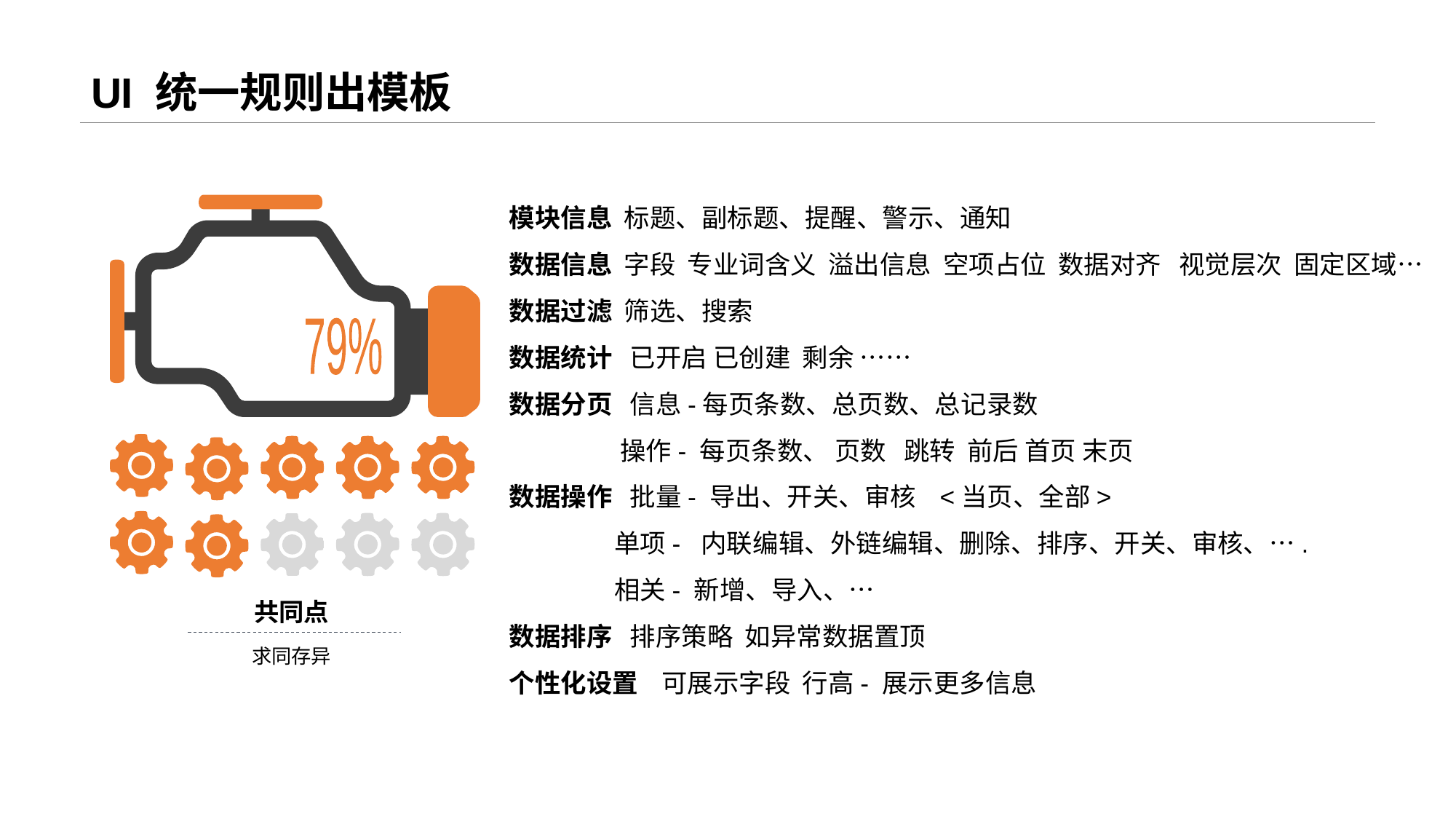

# UI 统一规则出模板
模块信息  标题、副标题、提醒、警示、通知
数据信息  字段  专业词含义  溢出信息  空项占位  数据对齐   视觉层次  固定区域…
数据过滤  筛选、搜索
数据统计   已开启 已创建  剩余 ……
数据分页   信息-每页条数、总页数、总记录数
                  操作- 每页条数、 页数   跳转  前后 首页 末页
数据操作   批量- 导出、开关、审核   <当页、全部>
                 单项-  内联编辑、外链编辑、删除、排序、开关、审核、….
                 相关- 新增、导入、…
数据排序   排序策略  如异常数据置顶
个性化设置    可展示字段  行高- 展示更多信息

79%

共同点
求同存异